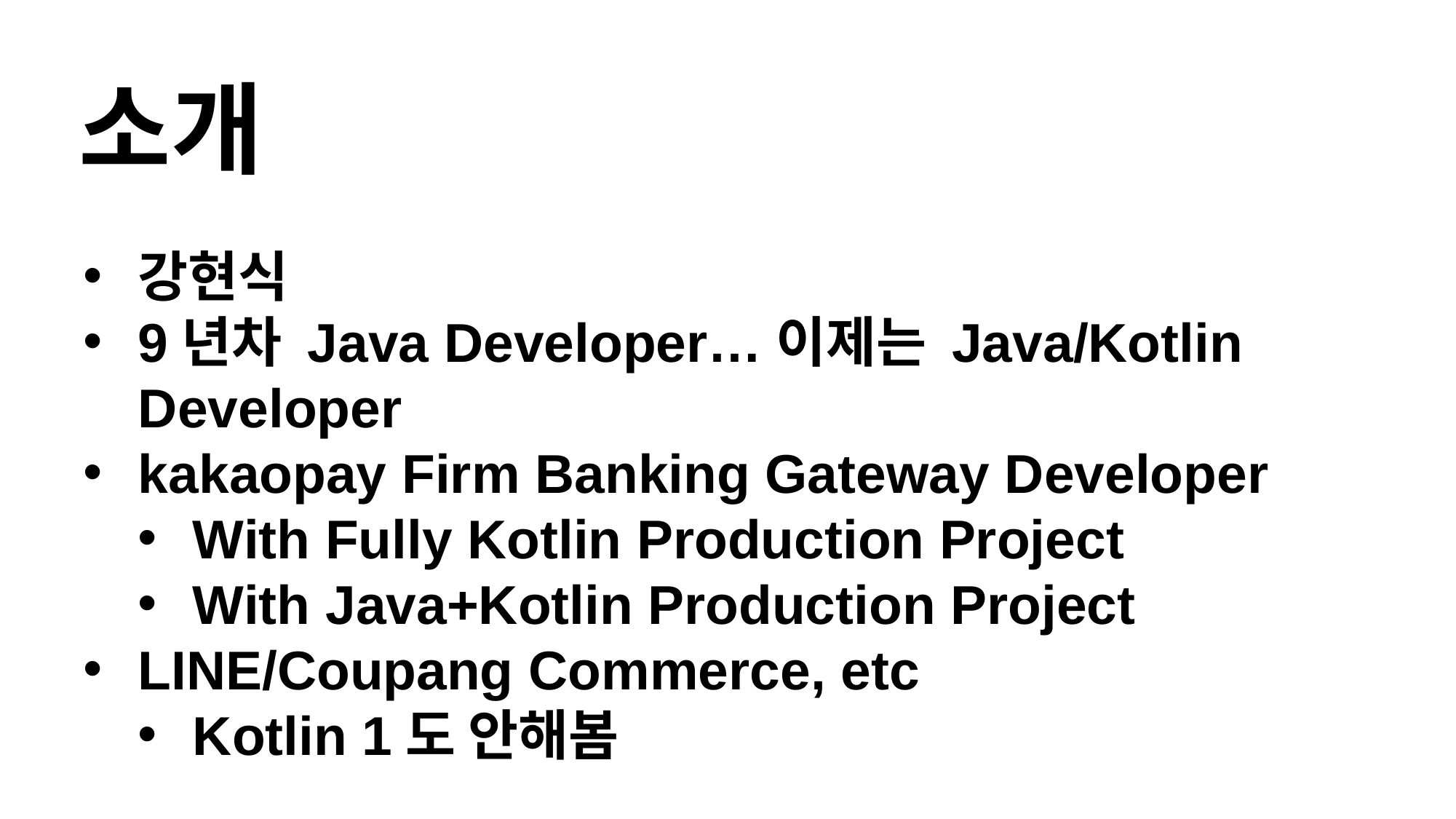

소개
강현식
9년차 Java Developer…이제는 Java/Kotlin Developer
kakaopay Firm Banking Gateway Developer
With Fully Kotlin Production Project
With Java+Kotlin Production Project
LINE/Coupang Commerce, etc
Kotlin 1도 안해봄